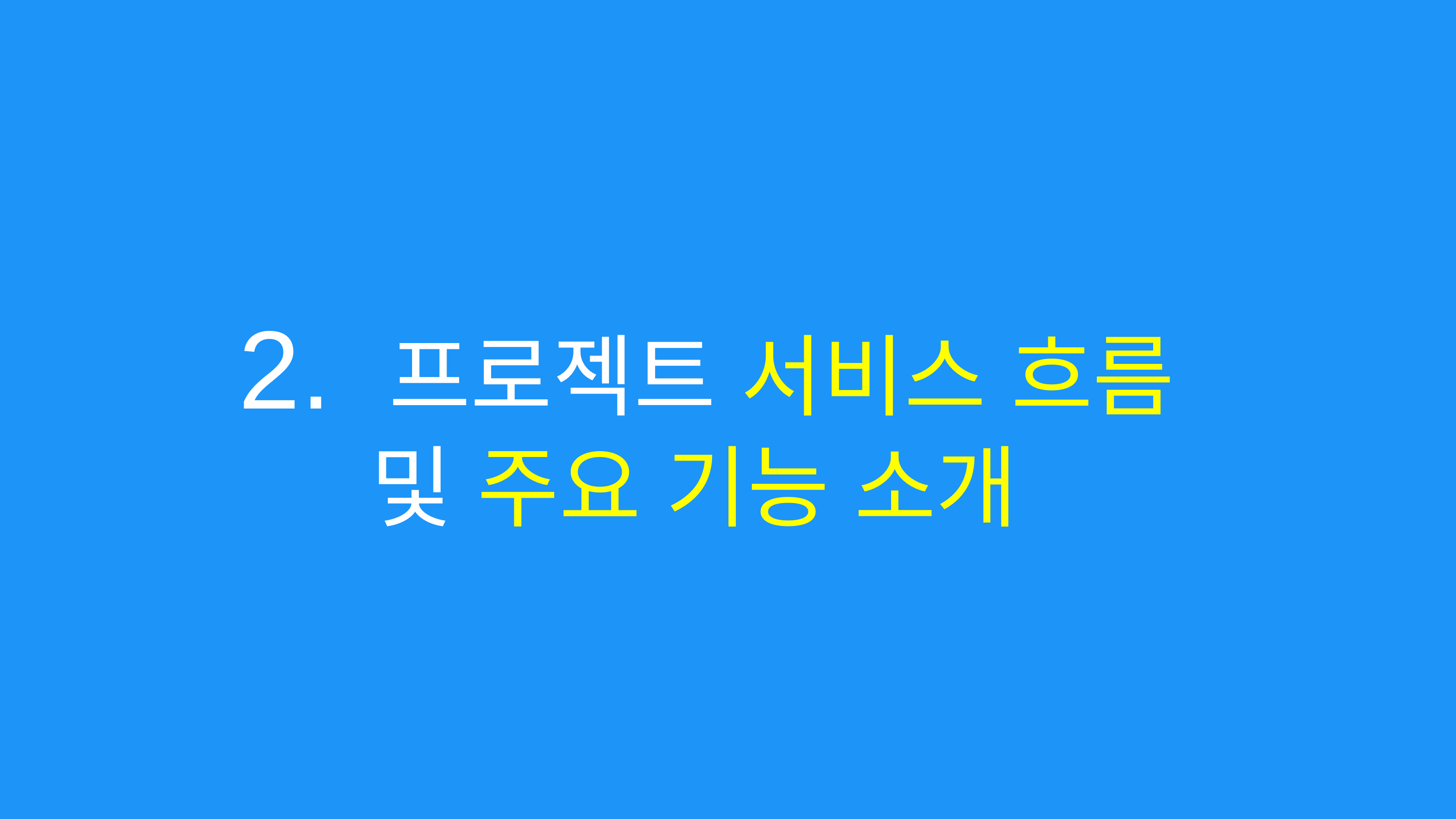

2. 프로젝트 서비스 흐름
및 주요 기능 소개